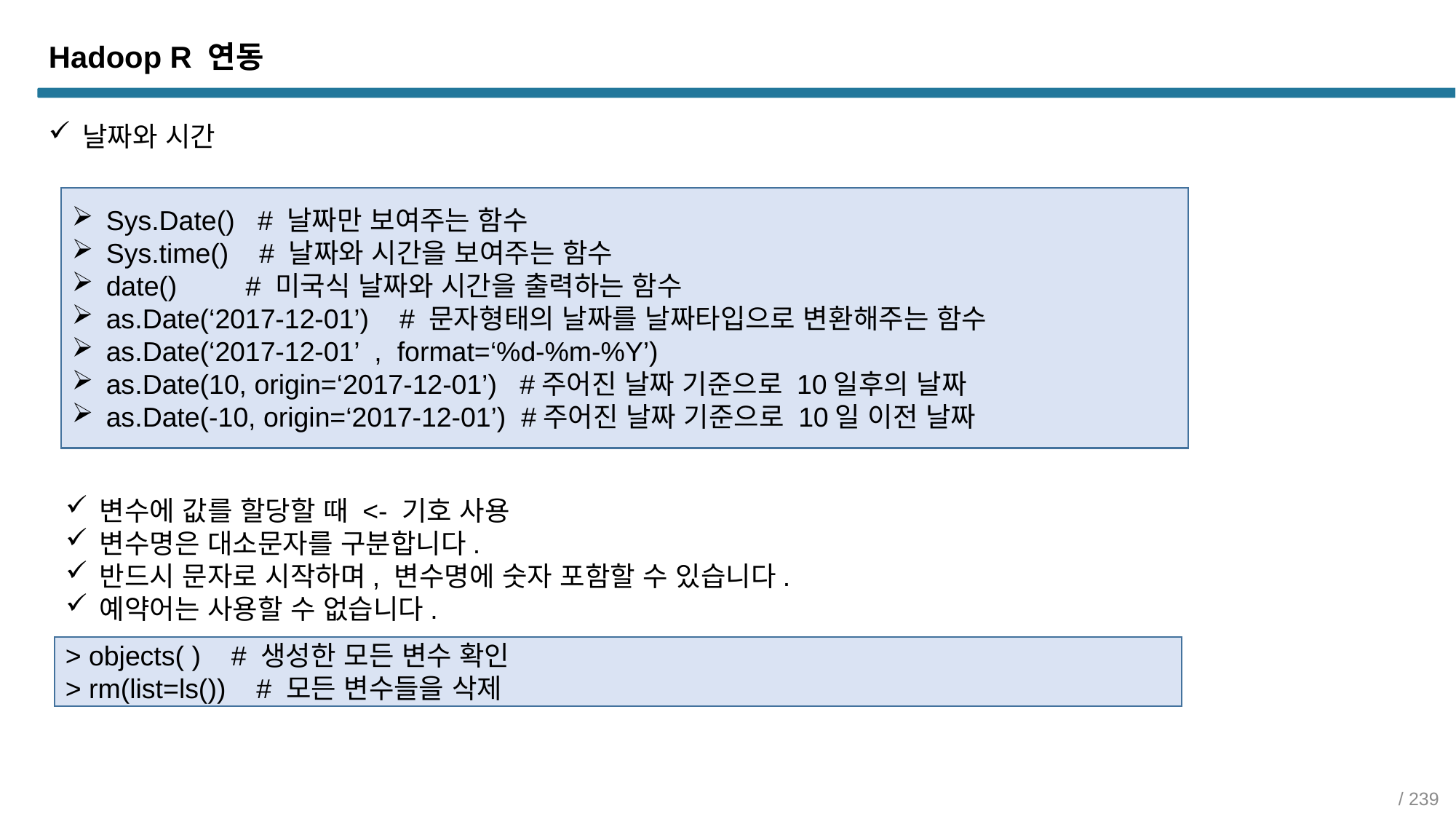

Hadoop R 연동
날짜와 시간
Sys.Date()   # 날짜만 보여주는 함수
Sys.time()    # 날짜와 시간을 보여주는 함수
date()         # 미국식 날짜와 시간을 출력하는 함수
as.Date(‘2017-12-01’)    # 문자형태의 날짜를 날짜타입으로 변환해주는 함수
as.Date(‘2017-12-01’  ,  format=‘%d-%m-%Y’)
as.Date(10, origin=‘2017-12-01’)   #주어진 날짜 기준으로 10일후의 날짜
as.Date(-10, origin=‘2017-12-01’)  #주어진 날짜 기준으로 10일 이전 날짜
변수에 값를 할당할 때 <- 기호 사용
변수명은 대소문자를 구분합니다.
반드시 문자로 시작하며, 변수명에 숫자 포함할 수 있습니다.
예약어는 사용할 수 없습니다.
> objects( )    # 생성한 모든 변수 확인
> rm(list=ls())    # 모든 변수들을 삭제
/ 239